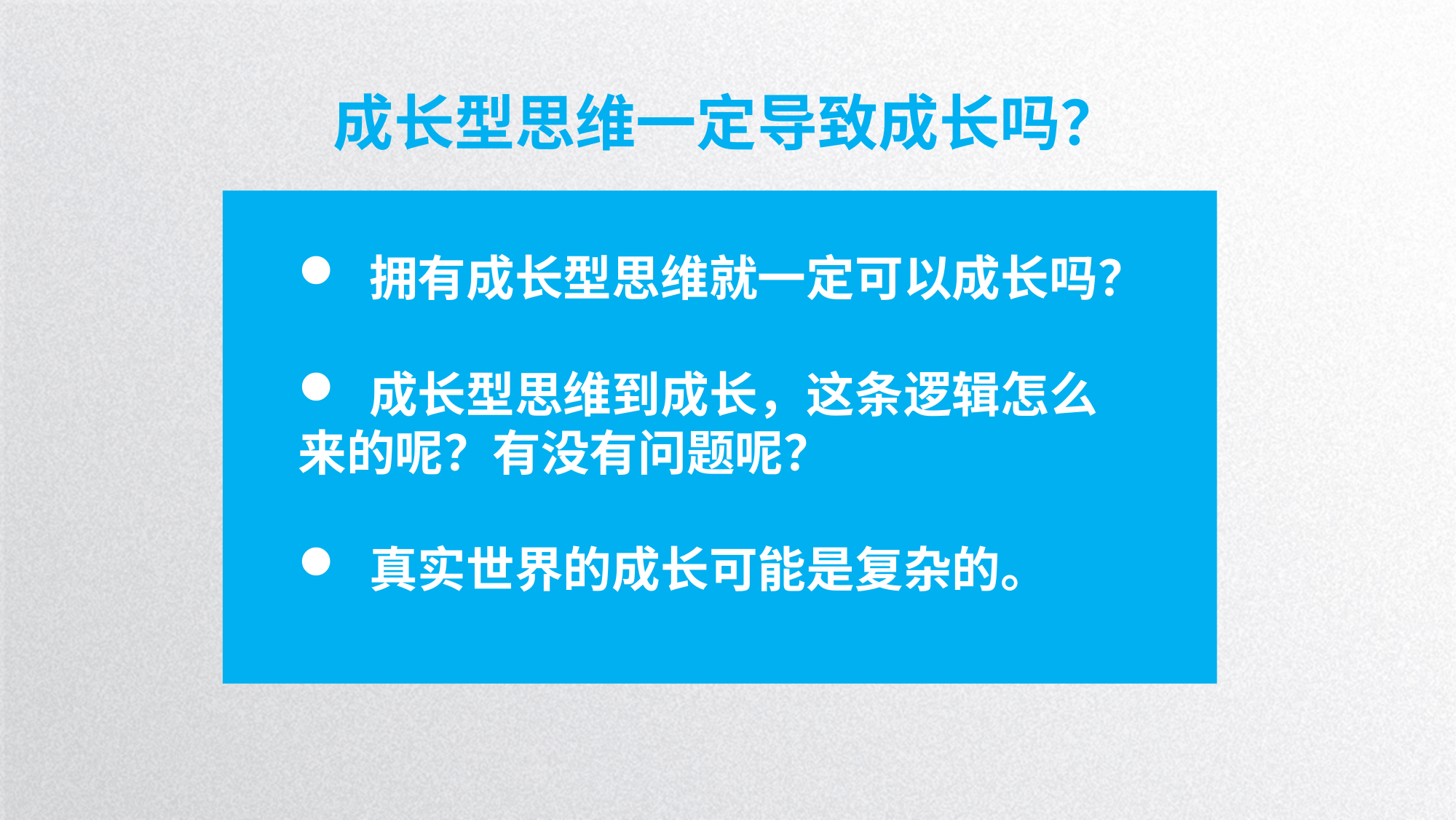

成长型思维一定导致成长吗？

 拥有成长型思维就一定可以成长吗？

 成长型思维到成长，这条逻辑怎么来的呢？有没有问题呢？

 真实世界的成长可能是复杂的。